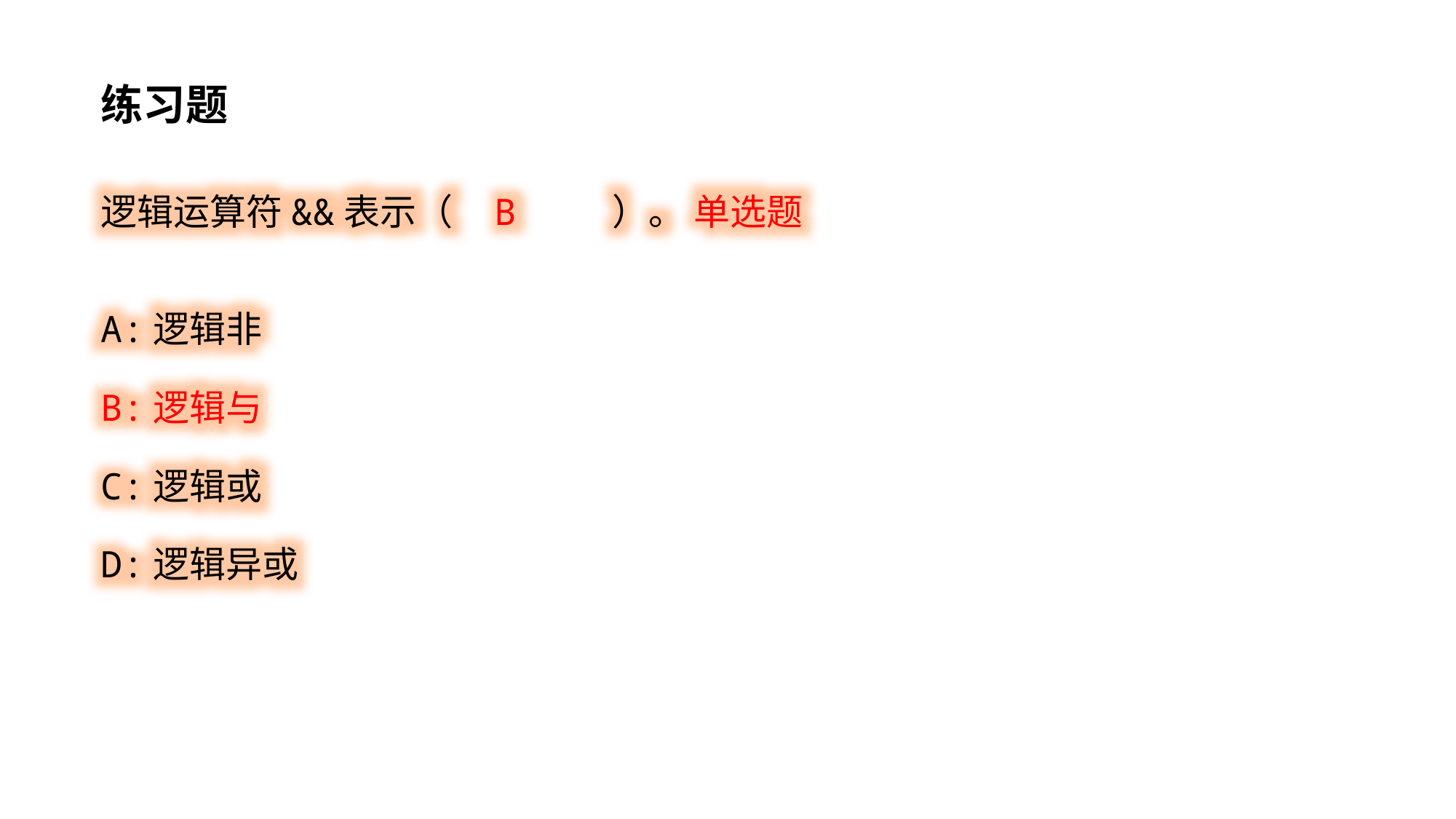

练习题
逻辑运算符&&表示（    B    ）。 单选题

A:逻辑非

B:逻辑与

C:逻辑或

D:逻辑异或